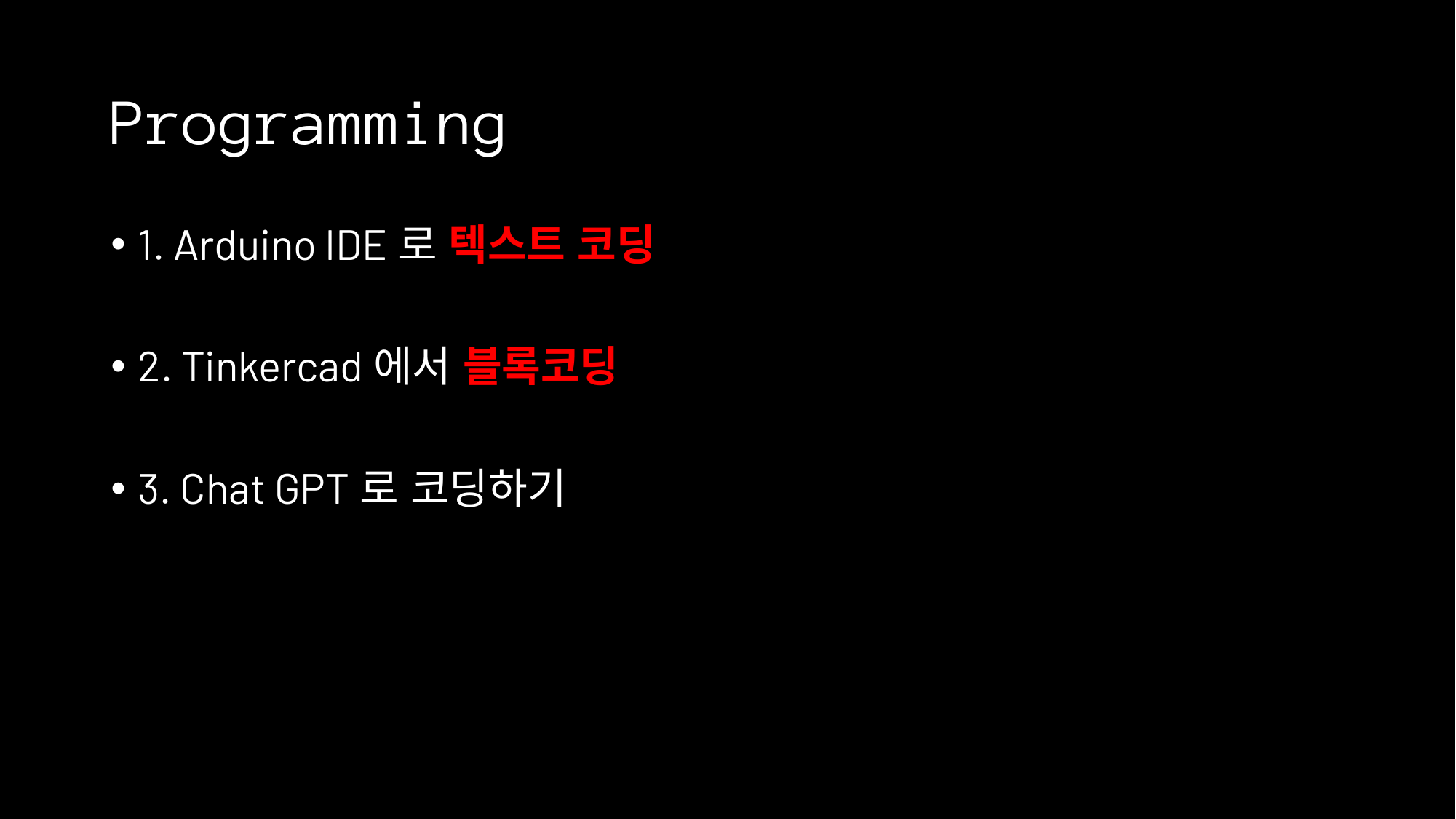

# Programming
1. Arduino IDE로 텍스트 코딩

2. Tinkercad에서 블록코딩

3. Chat GPT로 코딩하기